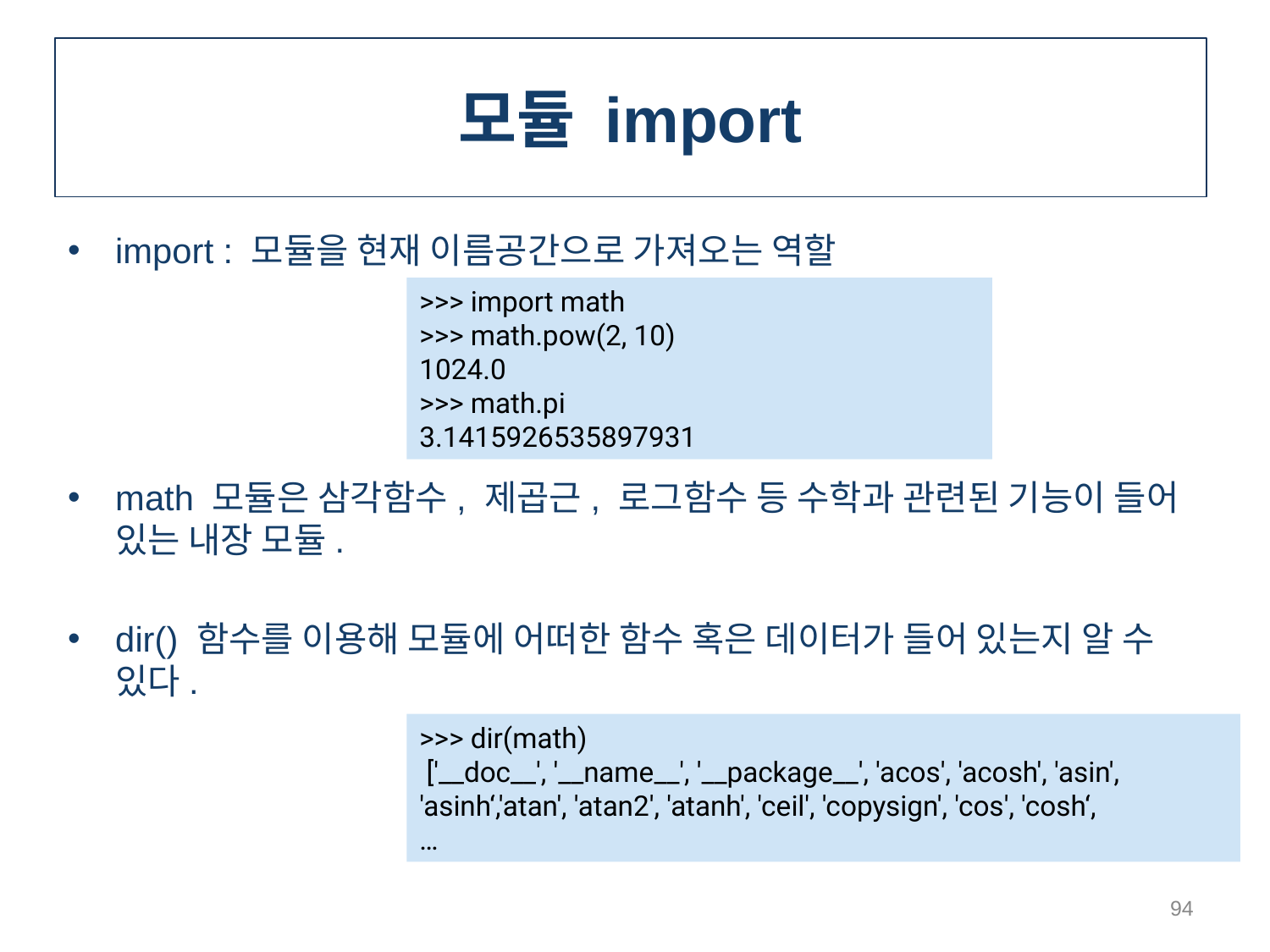

# 모듈 import
import : 모듈을 현재 이름공간으로 가져오는 역할

math 모듈은 삼각함수, 제곱근, 로그함수 등 수학과 관련된 기능이 들어 있는 내장 모듈.

dir() 함수를 이용해 모듈에 어떠한 함수 혹은 데이터가 들어 있는지 알 수 있다.

>>> import math
>>> math.pow(2, 10)
1024.0
>>> math.pi
3.1415926535897931
>>> dir(math)
 ['__doc__', '__name__', '__package__', 'acos', 'acosh', 'asin', 'asinh‘,'atan', 'atan2', 'atanh', 'ceil', 'copysign', 'cos', 'cosh‘,
…
94